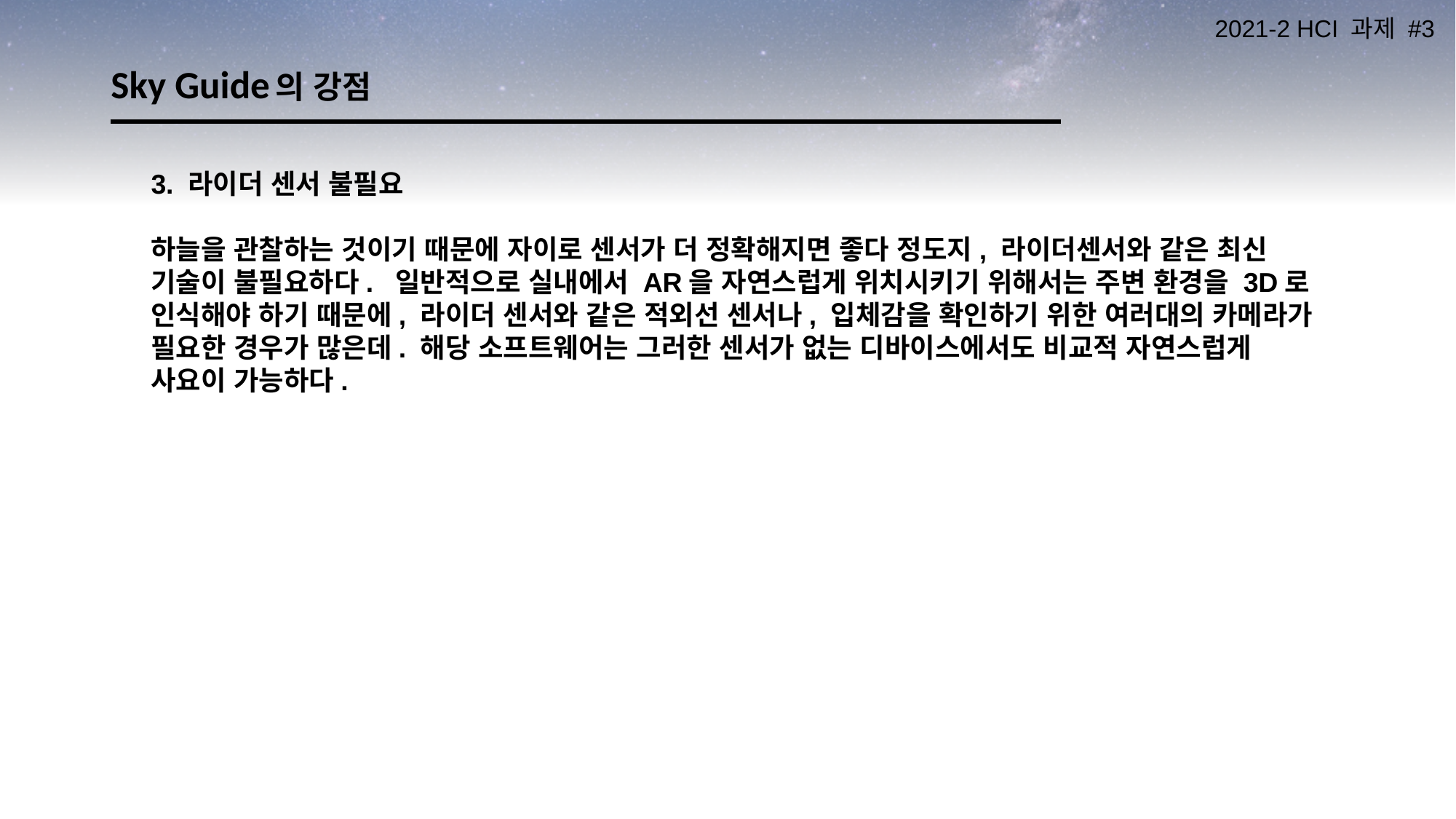

# Sky Guide의 강점
3. 라이더 센서 불필요

하늘을 관찰하는 것이기 때문에 자이로 센서가 더 정확해지면 좋다 정도지, 라이더센서와 같은 최신 기술이 불필요하다.  일반적으로 실내에서 AR을 자연스럽게 위치시키기 위해서는 주변 환경을 3D로 인식해야 하기 때문에, 라이더 센서와 같은 적외선 센서나, 입체감을 확인하기 위한 여러대의 카메라가 필요한 경우가 많은데. 해당 소프트웨어는 그러한 센서가 없는 디바이스에서도 비교적 자연스럽게 사요이 가능하다.